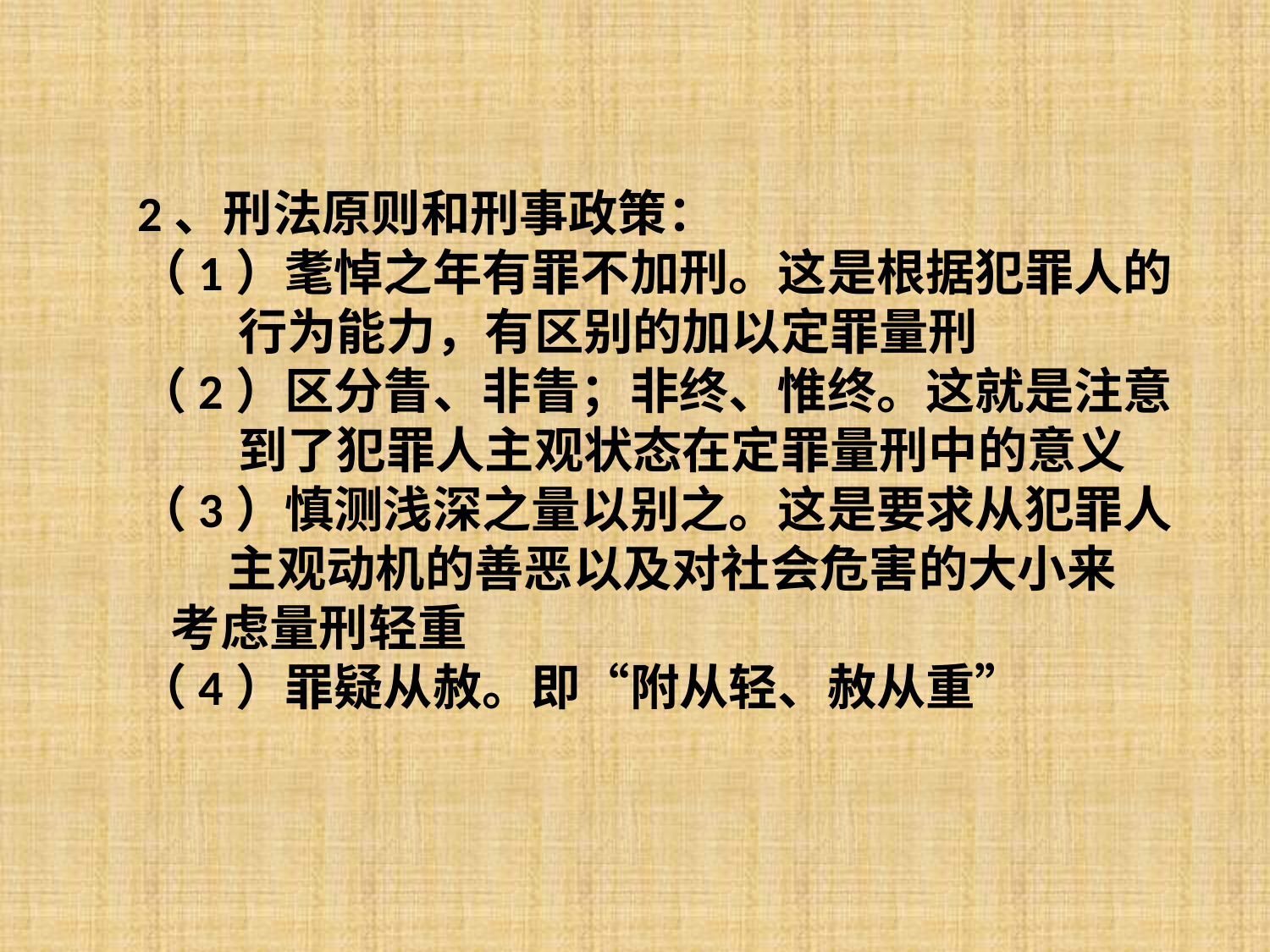

2、刑法原则和刑事政策：
（1）耄悼之年有罪不加刑。这是根据犯罪人的          行为能力，有区别的加以定罪量刑
（2）区分眚、非眚；非终、惟终。这就是注意          到了犯罪人主观状态在定罪量刑中的意义
（3）慎测浅深之量以别之。这是要求从犯罪人         主观动机的善恶以及对社会危害的大小来         考虑量刑轻重
（4）罪疑从赦。即“附从轻、赦从重”